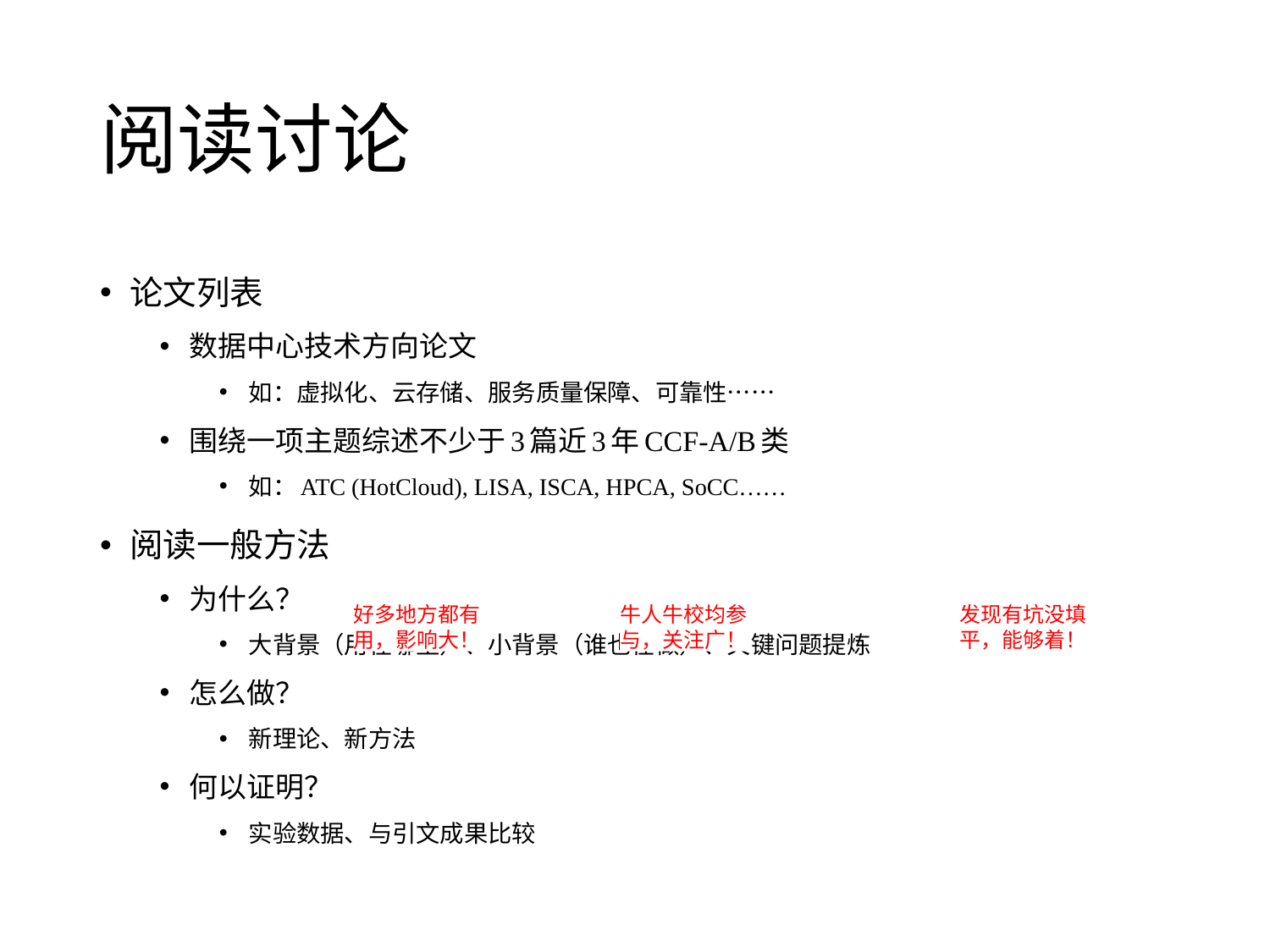

# 阅读讨论
论文列表
数据中心技术方向论文
如：虚拟化、云存储、服务质量保障、可靠性……
围绕一项主题综述不少于3篇近3年CCF-A/B类
如：ATC (HotCloud), LISA, ISCA, HPCA, SoCC……
阅读一般方法
为什么？
大背景（用在哪里）、小背景（谁也在做）、关键问题提炼
怎么做？
新理论、新方法
何以证明？
实验数据、与引文成果比较
好多地方都有用，影响大！
牛人牛校均参与，关注广！
发现有坑没填平，能够着！